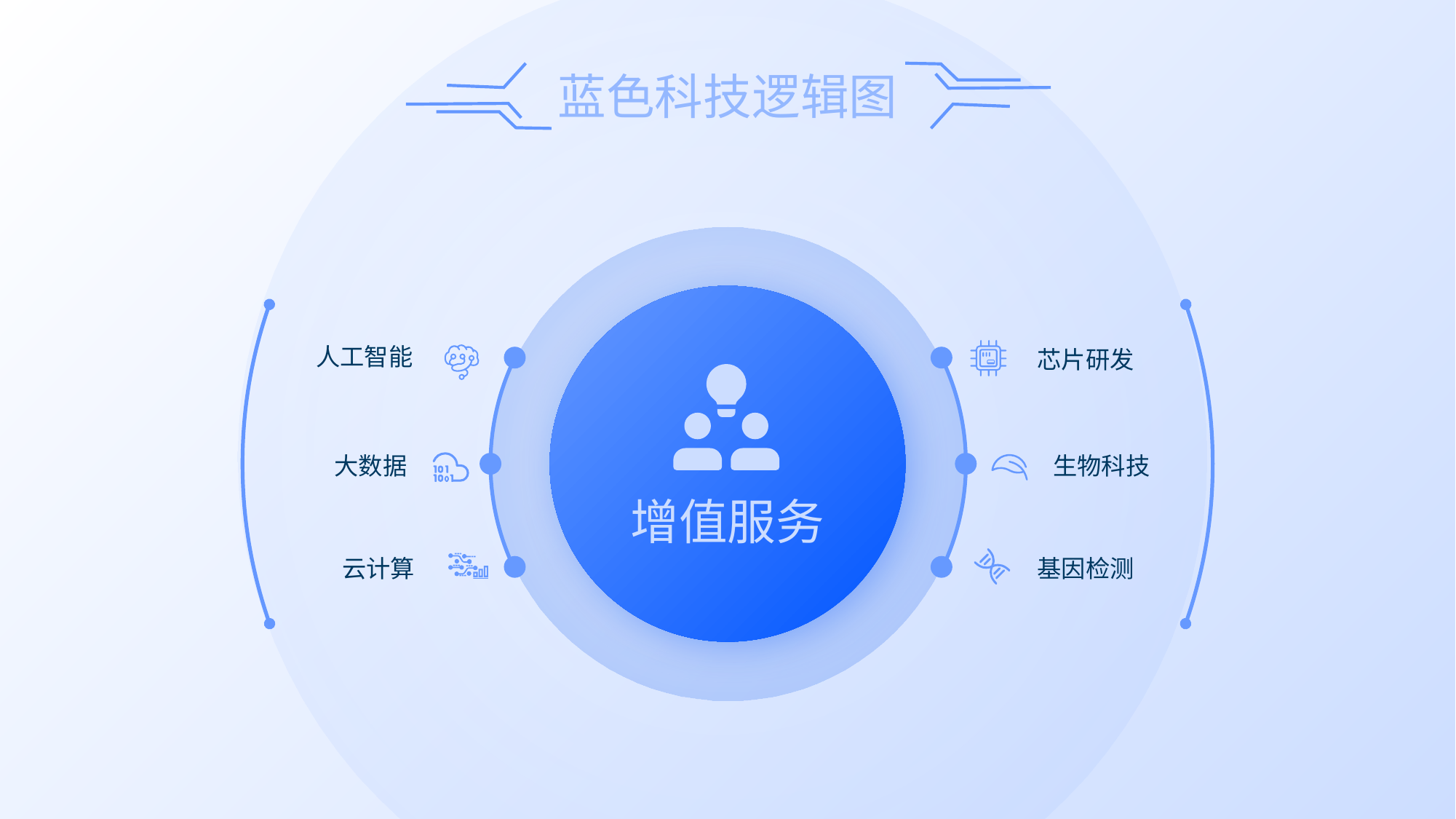

e7d195523061f1c0c30ee18c1b05f65d12b38e2533cb2ccdAE0CC34CB5CBEBFAEC353FED4DECE97C3E379FD1D933F5E4DC18EF8EA6B7A1130D5F6DE9DD2BE4B0A8C9126ACE5083D1F5A9E323B29CCFC7DEADAAD02728B0B26805FC0164F031F02466FB02A7B77F86C82C4F768F0913E1F1903D27BA3D7A86E37F24010CBB9F297DA6371F3AC76D34

人工智能
芯片研发

增值服务
云端
新世界
大数据
生物科技

云计算

基因检测